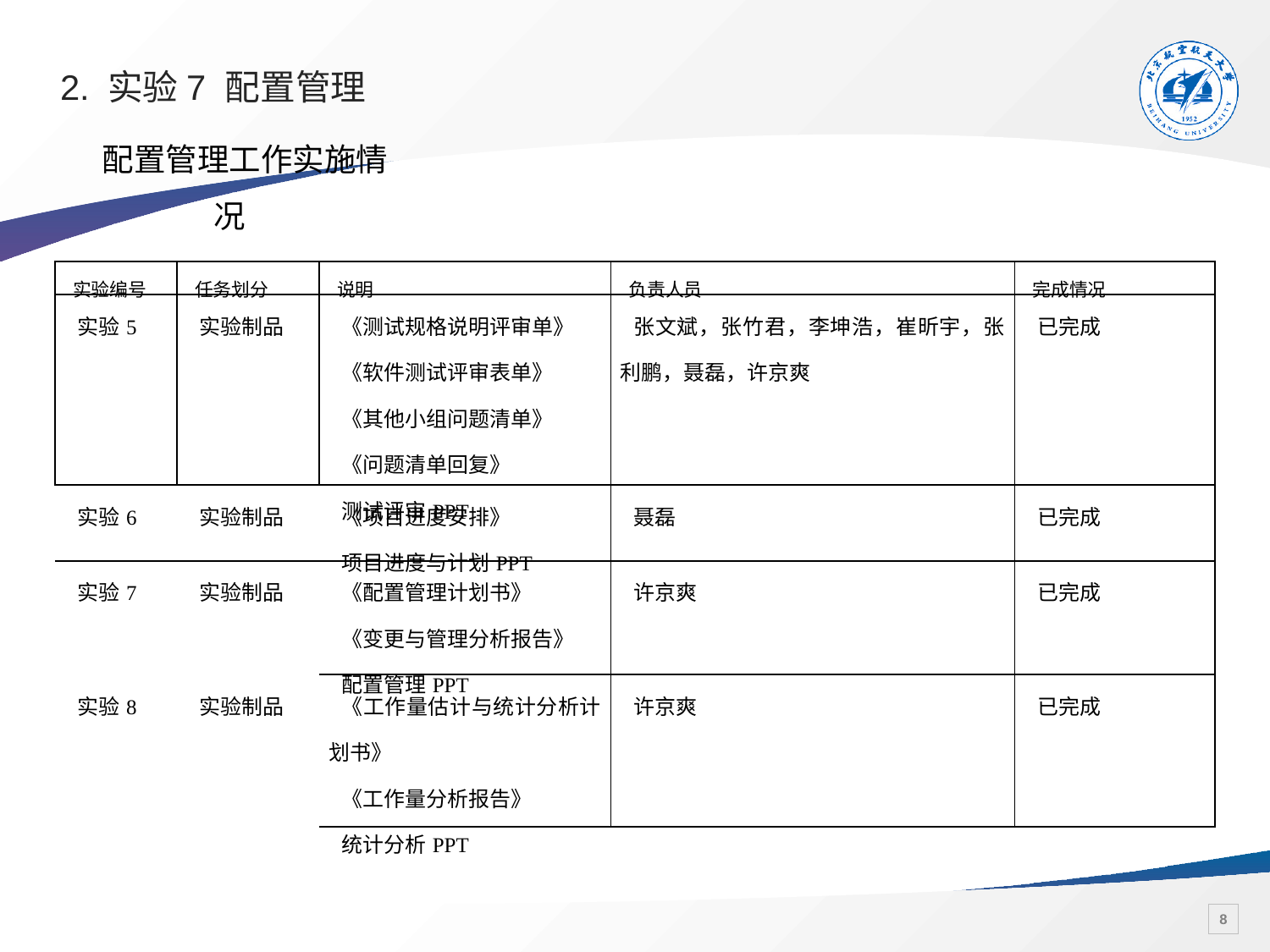

# 2. 实验7 配置管理
配置管理工作实施情况
| 实验编号 | 任务划分 | 说明 | 负责人员 | 完成情况 |
| --- | --- | --- | --- | --- |
| 实验5 | 实验制品 | 《测试规格说明评审单》 《软件测试评审表单》 《其他小组问题清单》 《问题清单回复》 测试评审PPT | 张文斌，张竹君，李坤浩，崔昕宇，张利鹏，聂磊，许京爽 | 已完成 |
| 实验6 | 实验制品 | 《项目进度安排》 项目进度与计划PPT | 聂磊 | 已完成 |
| 实验7 | 实验制品 | 《配置管理计划书》 《变更与管理分析报告》 配置管理PPT | 许京爽 | 已完成 |
| 实验8 | 实验制品 | 《工作量估计与统计分析计划书》 《工作量分析报告》 统计分析PPT | 许京爽 | 已完成 |